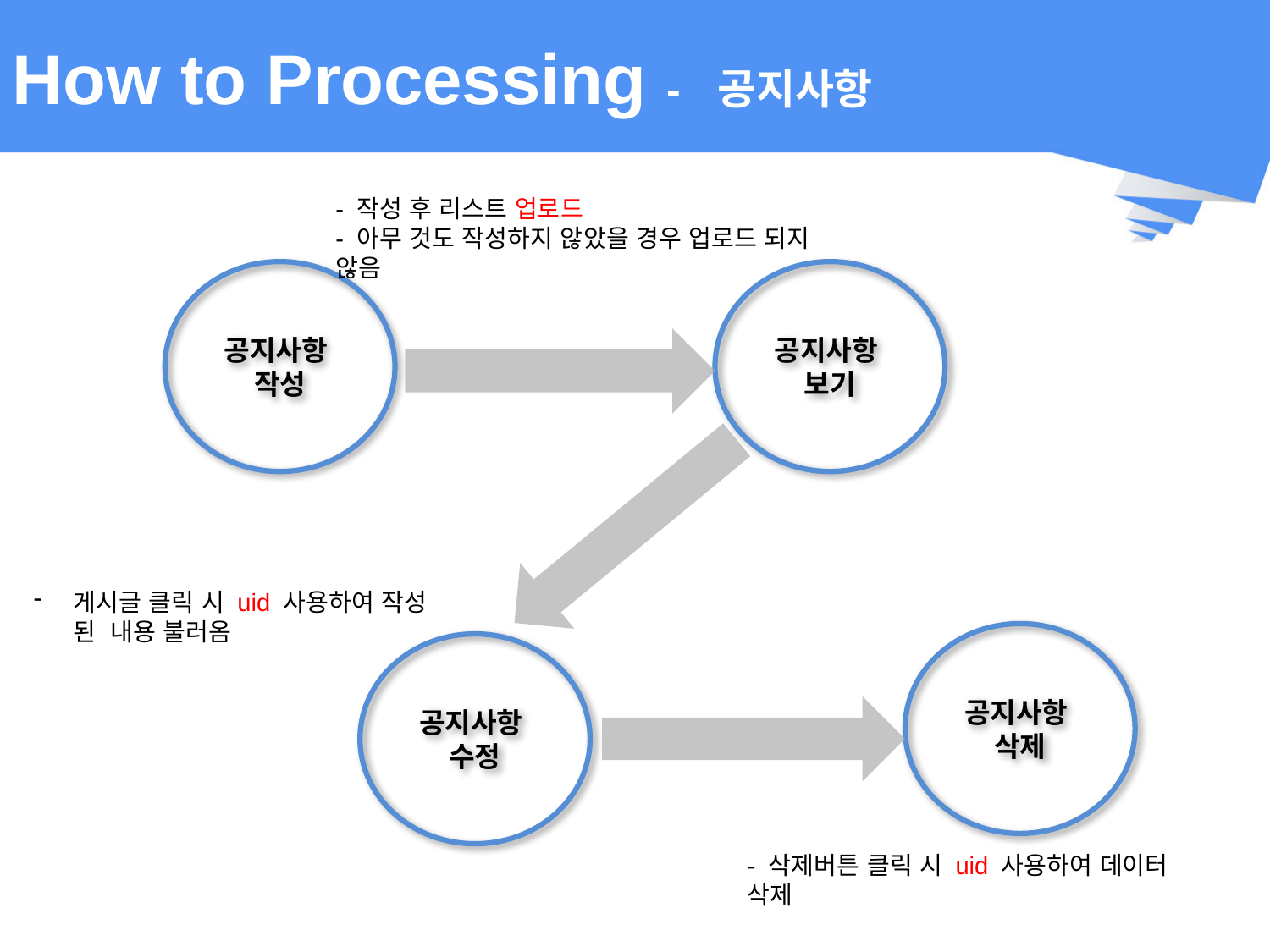

# How to Processing - 공지사항
- 작성 후 리스트 업로드
- 아무 것도 작성하지 않았을 경우 업로드 되지 않음
공지사항
작성
공지사항
보기

게시글 클릭 시 uid 사용하여 작성 된  내용 불러옴
공지사항
삭제
공지사항
수정

- 삭제버튼 클릭 시 uid 사용하여 데이터 삭제